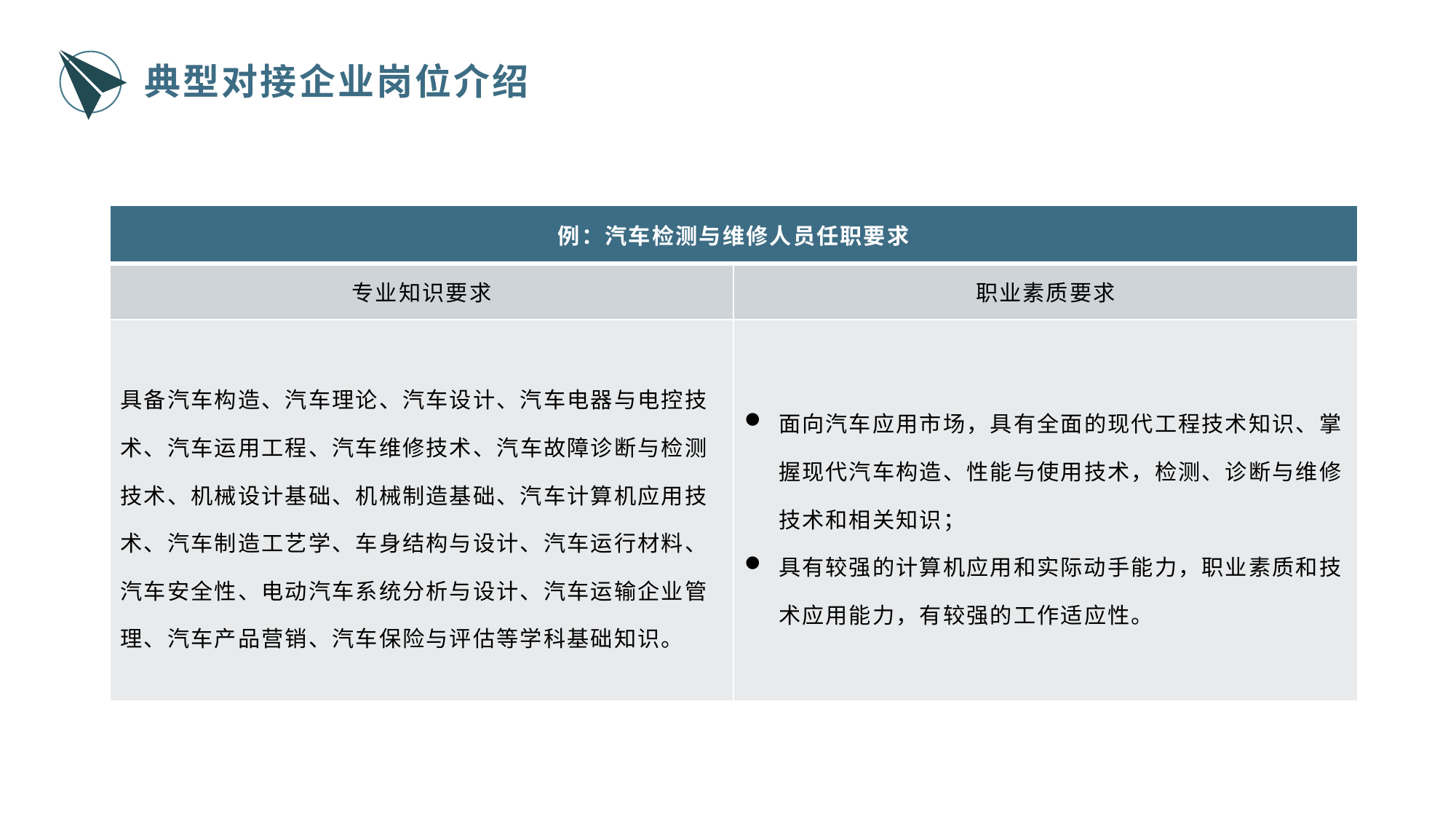

典型对接企业岗位介绍
| 例：汽车检测与维修人员任职要求 |  |
| --- | --- |
| 专业知识要求 | 职业素质要求 |
| 具备汽车构造、汽车理论、汽车设计、汽车电器与电控技术、汽车运用工程、汽车维修技术、汽车故障诊断与检测技术、机械设计基础、机械制造基础、汽车计算机应用技术、汽车制造工艺学、车身结构与设计、汽车运行材料、汽车安全性、电动汽车系统分析与设计、汽车运输企业管理、汽车产品营销、汽车保险与评估等学科基础知识。 | 面向汽车应用市场，具有全面的现代工程技术知识、掌握现代汽车构造、性能与使用技术，检测、诊断与维修技术和相关知识； 具有较强的计算机应用和实际动手能力，职业素质和技术应用能力，有较强的工作适应性。 |